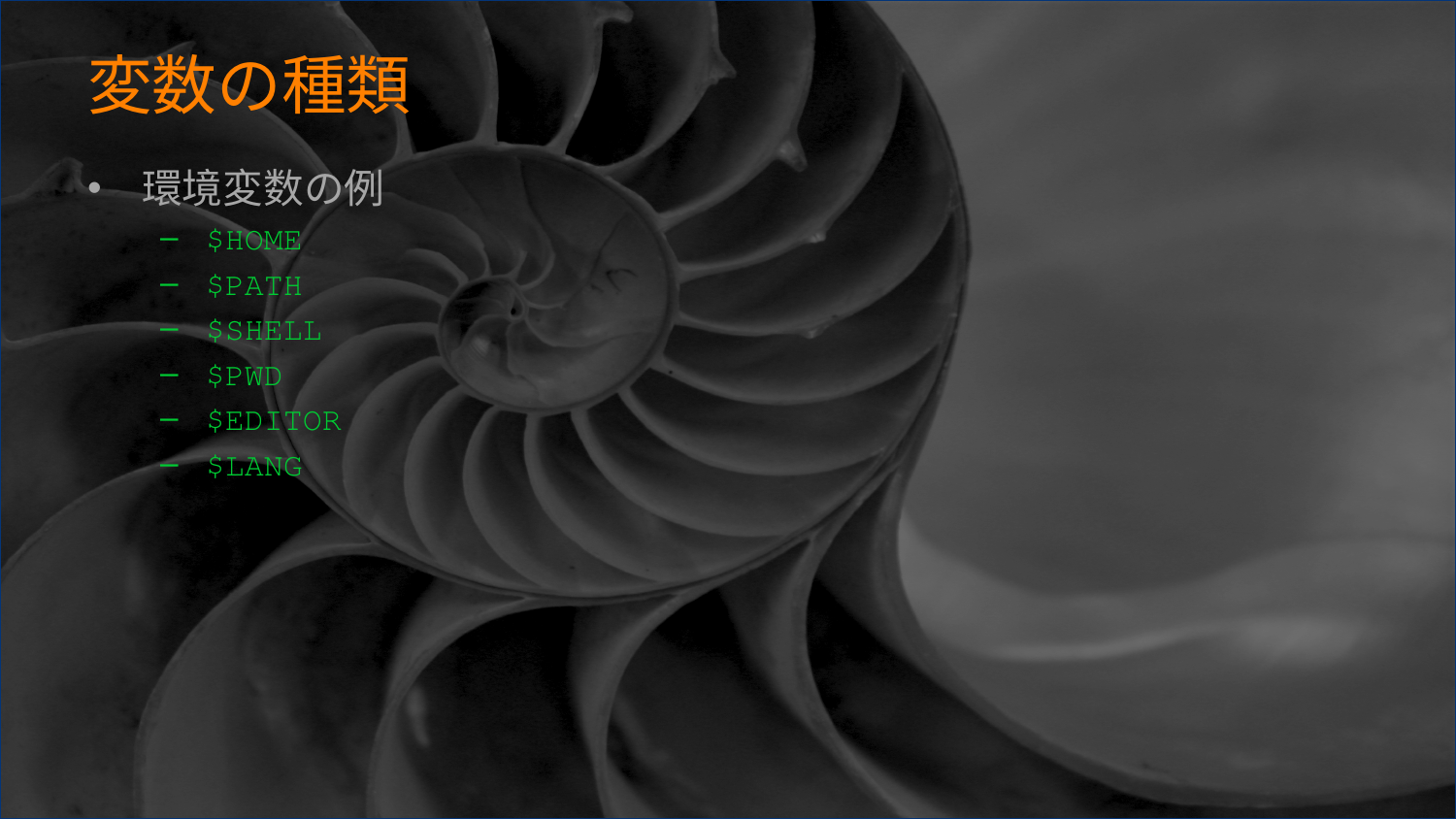

# 変数の種類
環境変数の例
$HOME
$PATH
$SHELL
$PWD
$EDITOR
$LANG